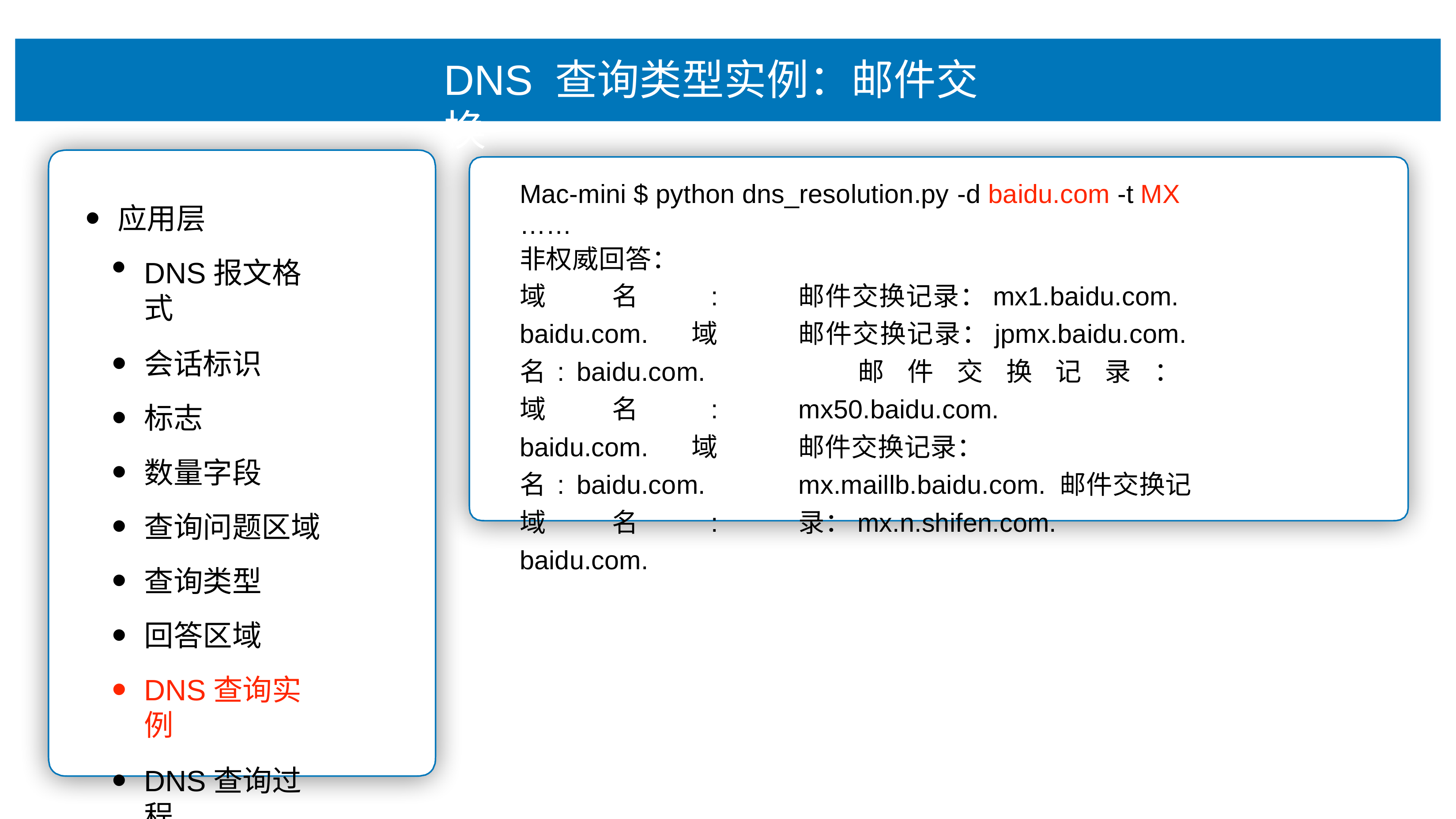

# DNS 查询类型实例：邮件交换

Mac-mini $ python dns_resolution.py -d baidu.com -t MX
……
⾮权威回答：
应⽤层
DNS报⽂格式
会话标识
标志
数量字段
查询问题区域
查询类型
回答区域
DNS查询实例
DNS查询过程
域名: baidu.com.  域名: baidu.com.  域名: baidu.com.  域名: baidu.com.  域名: baidu.com.
邮件交换记录：mx1.baidu.com.  邮件交换记录：jpmx.baidu.com.  邮件交换记录：mx50.baidu.com.
邮件交换记录：mx.maillb.baidu.com. 邮件交换记录：mx.n.shifen.com.